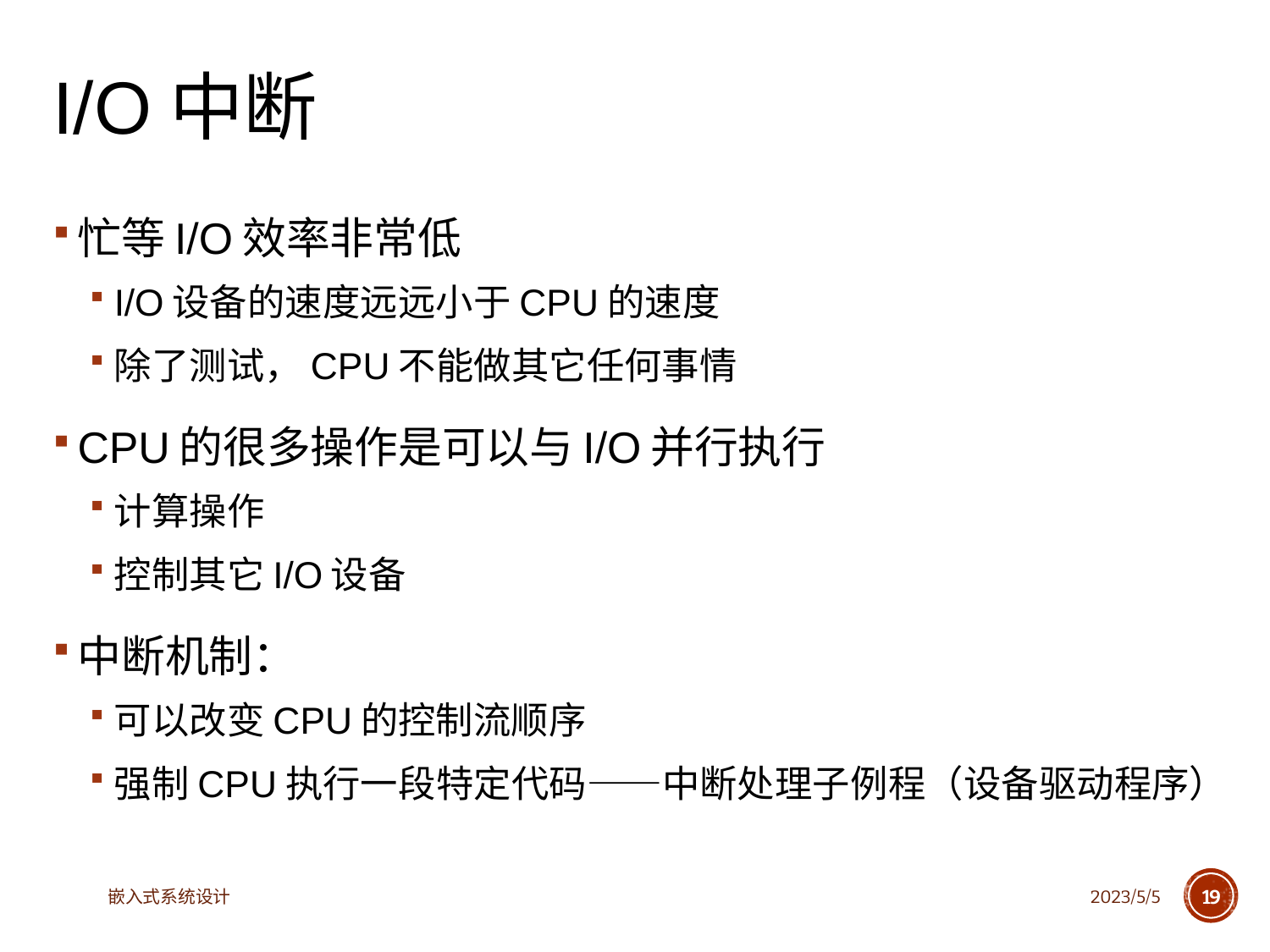

# I/O中断
忙等I/O效率非常低
I/O设备的速度远远小于CPU的速度
除了测试，CPU不能做其它任何事情
CPU的很多操作是可以与I/O并行执行
计算操作
控制其它I/O设备
中断机制：
可以改变CPU的控制流顺序
强制CPU执行一段特定代码——中断处理子例程（设备驱动程序）
嵌入式系统设计
2023/5/5
19